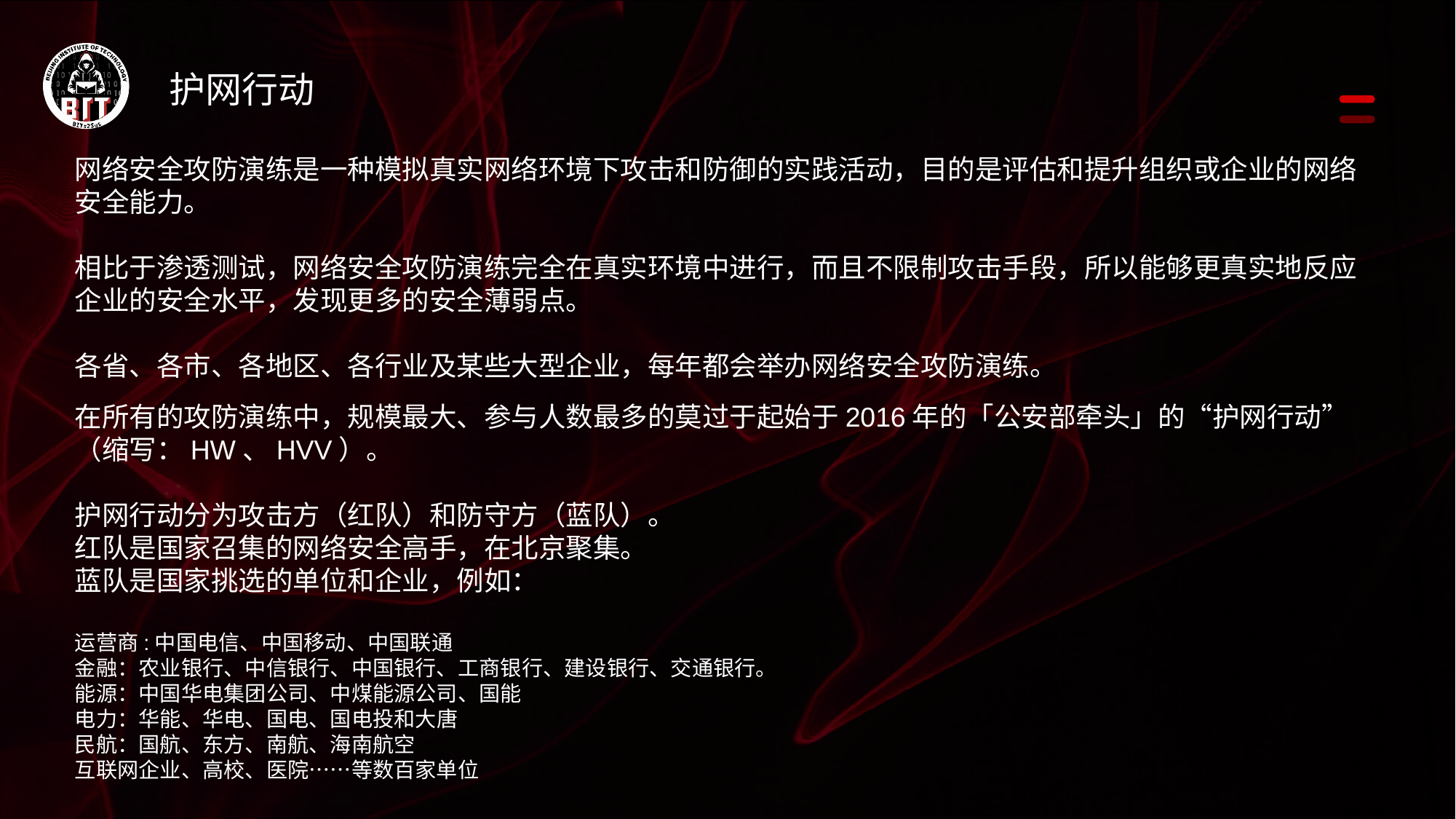

护网行动
网络安全攻防演练是一种模拟真实网络环境下攻击和防御的实践活动，目的是评估和提升组织或企业的网络安全能力。

相比于渗透测试，网络安全攻防演练完全在真实环境中进行，而且不限制攻击手段，所以能够更真实地反应企业的安全水平，发现更多的安全薄弱点。

各省、各市、各地区、各行业及某些大型企业，每年都会举办网络安全攻防演练。
在所有的攻防演练中，规模最大、参与人数最多的莫过于起始于2016年的「公安部牵头」的“护网行动”（缩写：HW、HVV）。

护网行动分为攻击方（红队）和防守方（蓝队）。
红队是国家召集的网络安全高手，在北京聚集。
蓝队是国家挑选的单位和企业，例如：

运营商:中国电信、中国移动、中国联通
金融：农业银行、中信银行、中国银行、工商银行、建设银行、交通银行。
能源：中国华电集团公司、中煤能源公司、国能
电力：华能、华电、国电、国电投和大唐
民航：国航、东方、南航、海南航空
互联网企业、高校、医院……等数百家单位